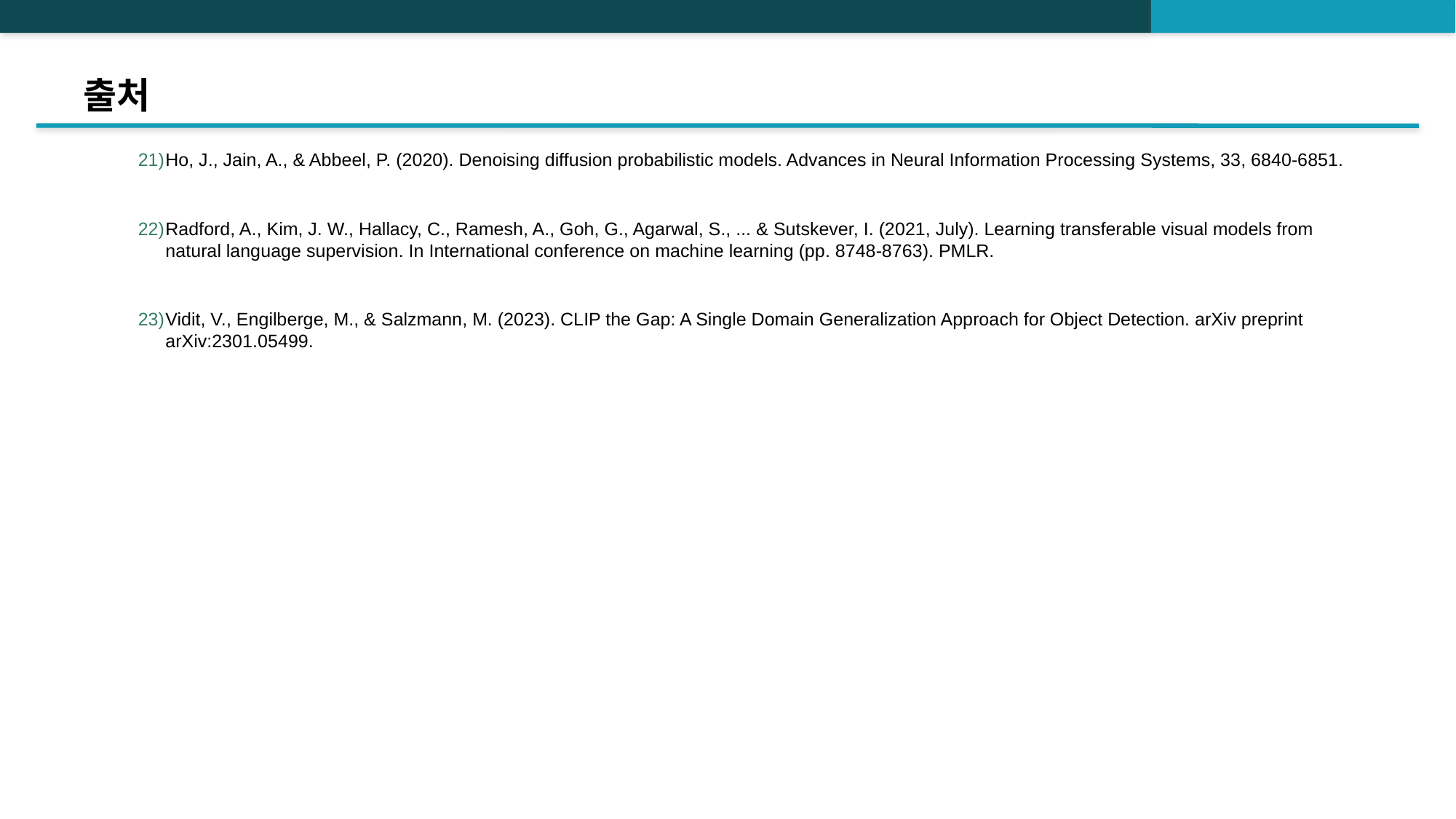

# 출처
Ho, J., Jain, A., & Abbeel, P. (2020). Denoising diffusion probabilistic models. Advances in Neural Information Processing Systems, 33, 6840-6851.

Radford, A., Kim, J. W., Hallacy, C., Ramesh, A., Goh, G., Agarwal, S., ... & Sutskever, I. (2021, July). Learning transferable visual models from natural language supervision. In International conference on machine learning (pp. 8748-8763). PMLR.

Vidit, V., Engilberge, M., & Salzmann, M. (2023). CLIP the Gap: A Single Domain Generalization Approach for Object Detection. arXiv preprint arXiv:2301.05499.